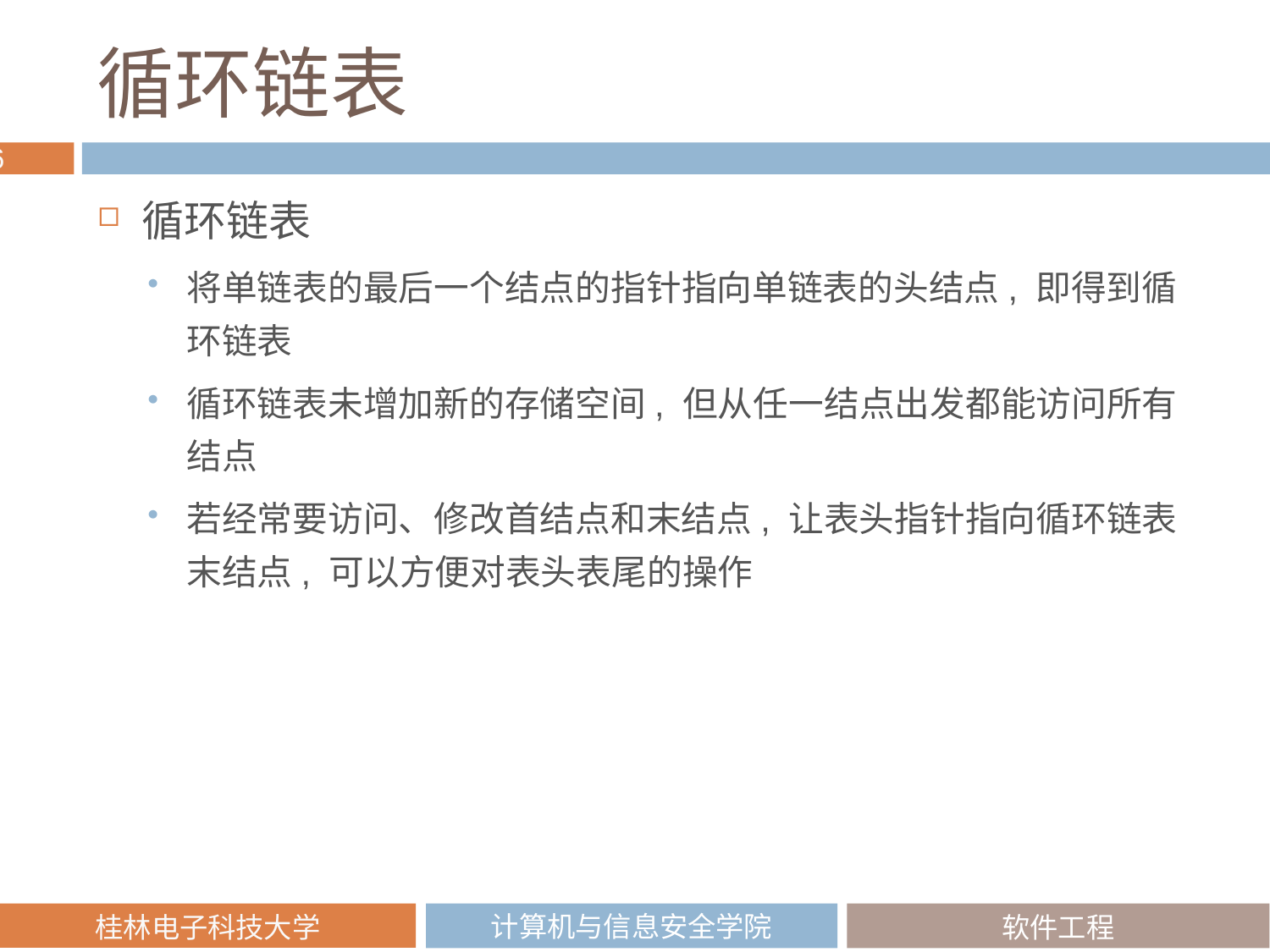

# 循环链表
循环链表
将单链表的最后一个结点的指针指向单链表的头结点, 即得到循环链表
循环链表未增加新的存储空间, 但从任一结点出发都能访问所有结点
若经常要访问、修改首结点和末结点, 让表头指针指向循环链表末结点, 可以方便对表头表尾的操作